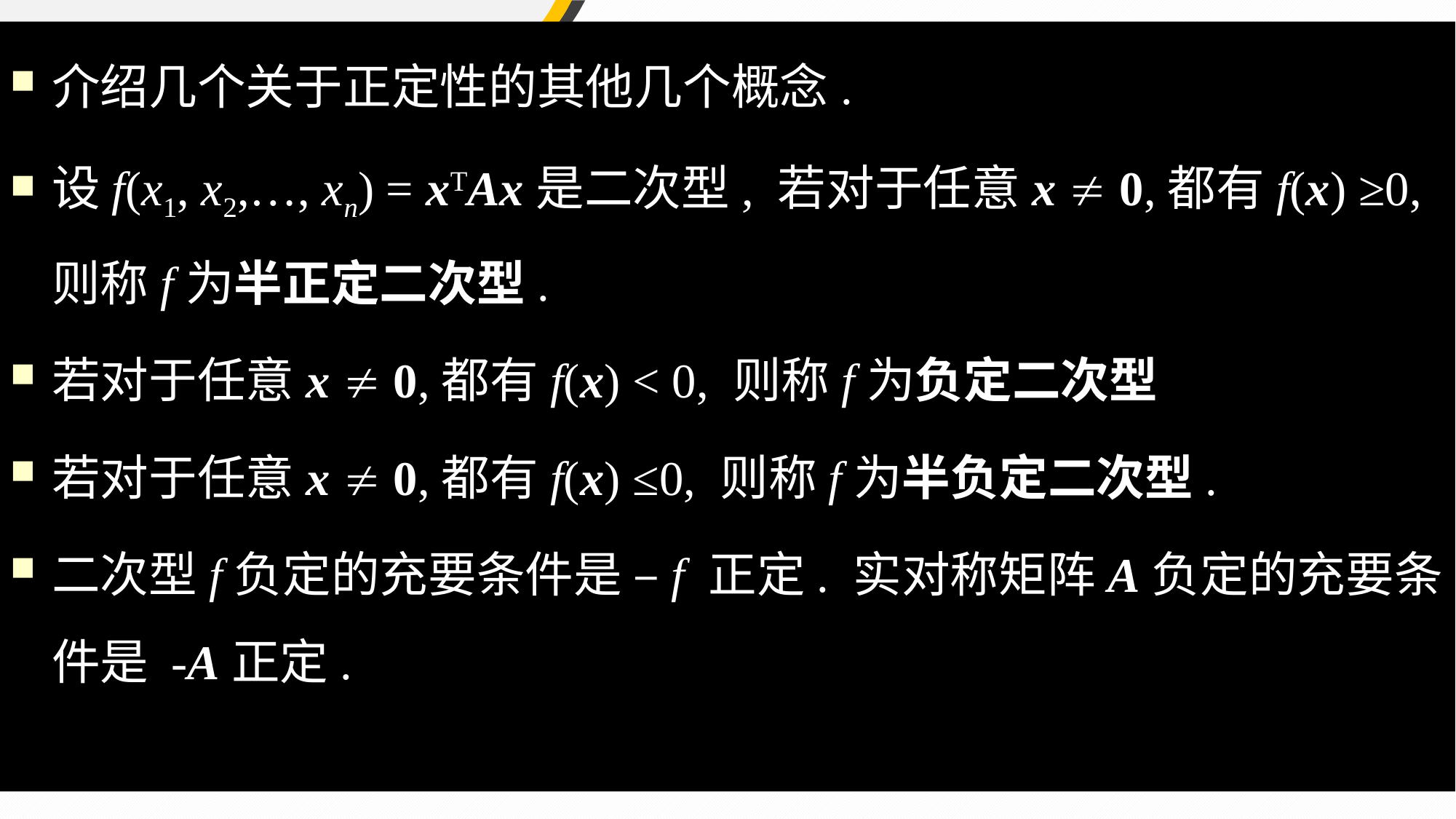

介绍几个关于正定性的其他几个概念.
设f(x1, x2,…, xn) = xTAx是二次型, 若对于任意x ≠ 0,都有f(x) ≥0, 则称f为半正定二次型.
若对于任意x ≠ 0,都有f(x) < 0, 则称f为负定二次型
若对于任意x ≠ 0,都有f(x) ≤0, 则称f为半负定二次型.
二次型f负定的充要条件是 –f 正定. 实对称矩阵A负定的充要条件是 -A正定.